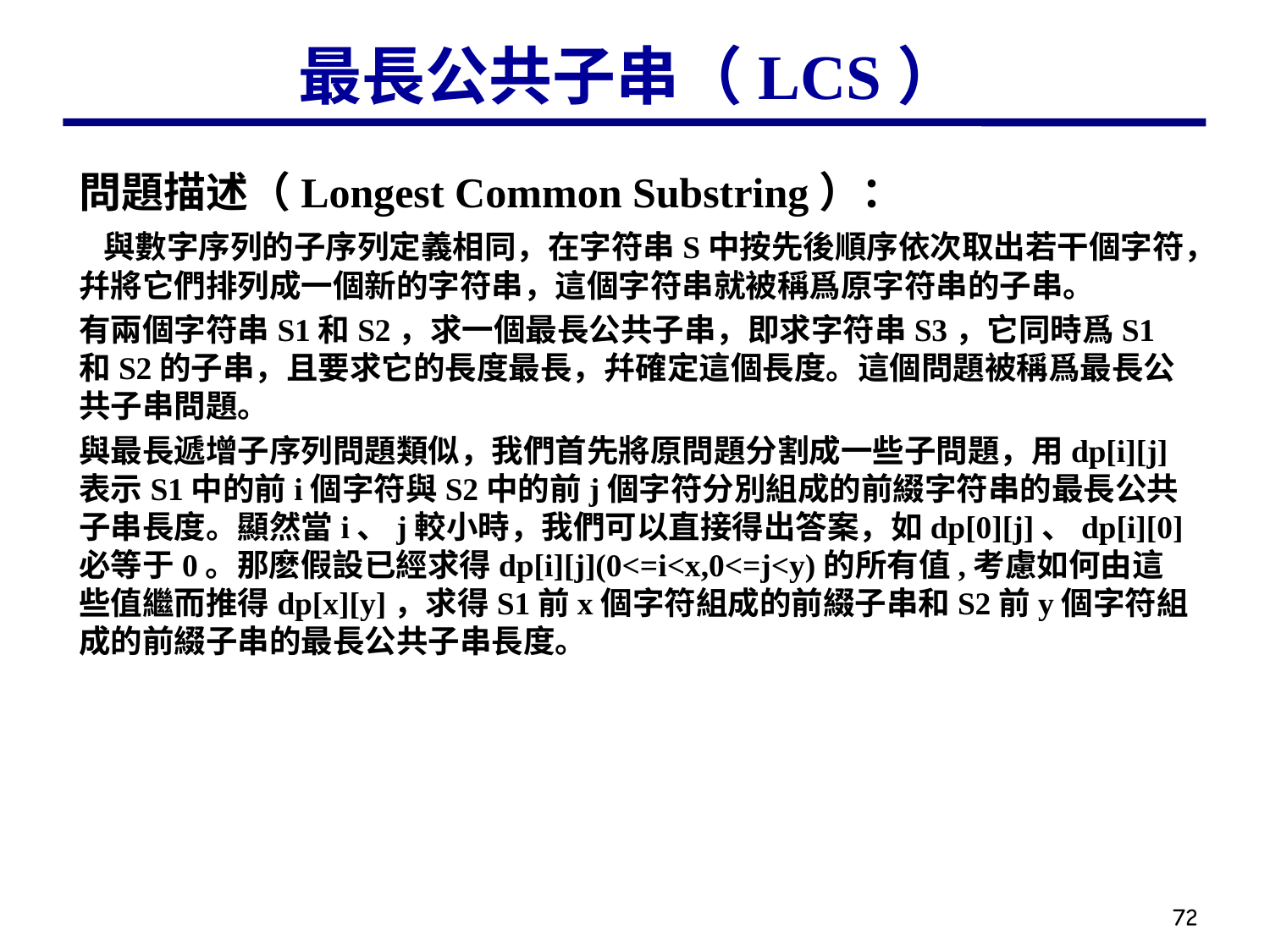

# 最長公共子串（LCS）
問題描述（Longest Common Substring）：
  與數字序列的子序列定義相同，在字符串S中按先後順序依次取出若干個字符，幷將它們排列成一個新的字符串，這個字符串就被稱爲原字符串的子串。
有兩個字符串S1和S2，求一個最長公共子串，即求字符串S3，它同時爲S1和S2的子串，且要求它的長度最長，幷確定這個長度。這個問題被稱爲最長公共子串問題。
與最長遞增子序列問題類似，我們首先將原問題分割成一些子問題，用dp[i][j]表示S1中的前i個字符與S2中的前j個字符分別組成的前綴字符串的最長公共子串長度。顯然當i、j較小時，我們可以直接得出答案，如dp[0][j]、dp[i][0]必等于0。那麽假設已經求得dp[i][j](0<=i<x,0<=j<y)的所有值,考慮如何由這些值繼而推得dp[x][y]，求得S1前x個字符組成的前綴子串和S2前y個字符組成的前綴子串的最長公共子串長度。